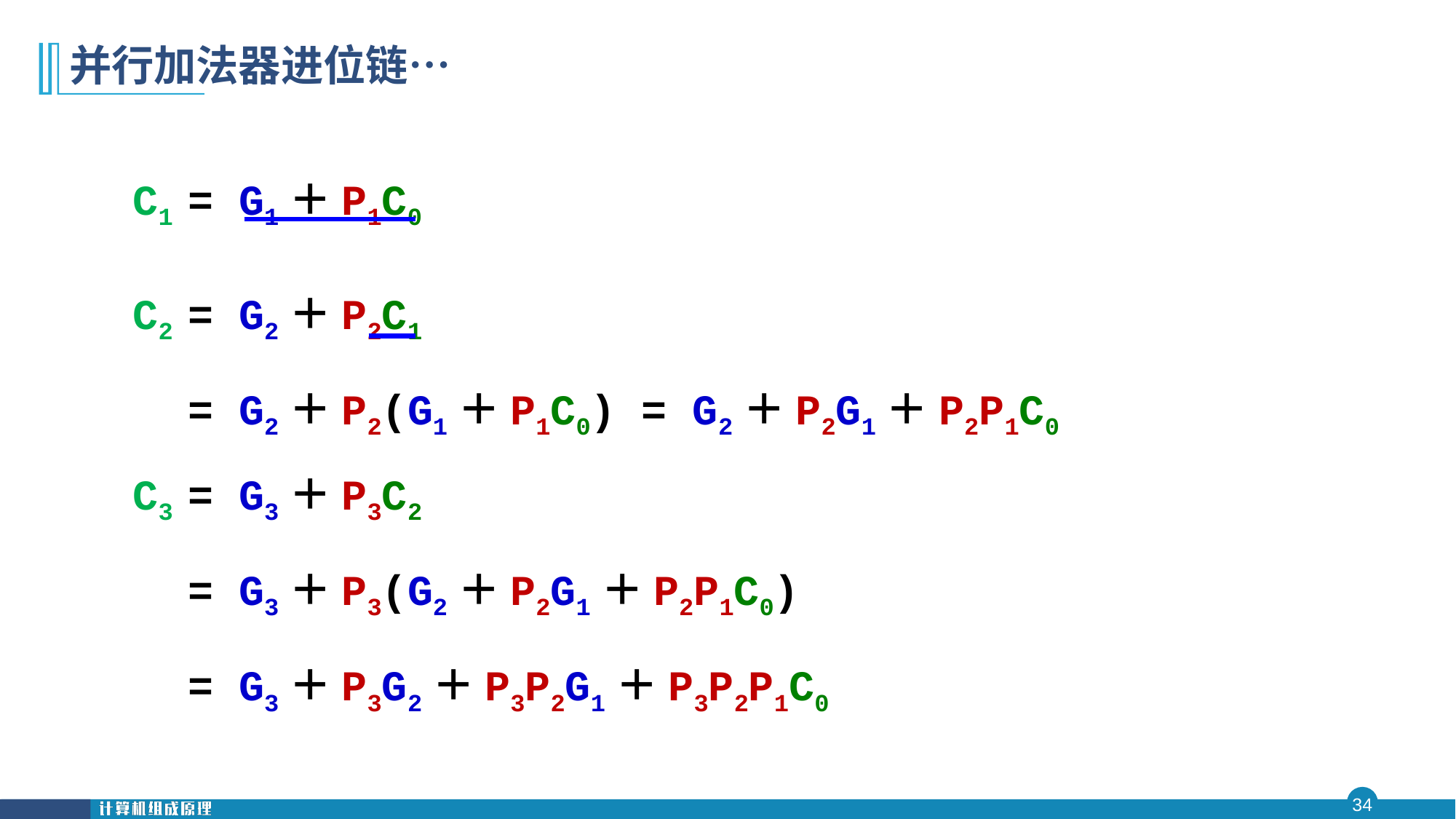

# 并行加法器进位链…
C1 = G1＋P1C0
C2 = G2＋P2C1
   = G2＋P2(G1＋P1C0) = G2＋P2G1＋P2P1C0
C3 = G3＋P3C2
   = G3＋P3(G2＋P2G1＋P2P1C0)
   = G3＋P3G2＋P3P2G1＋P3P2P1C0